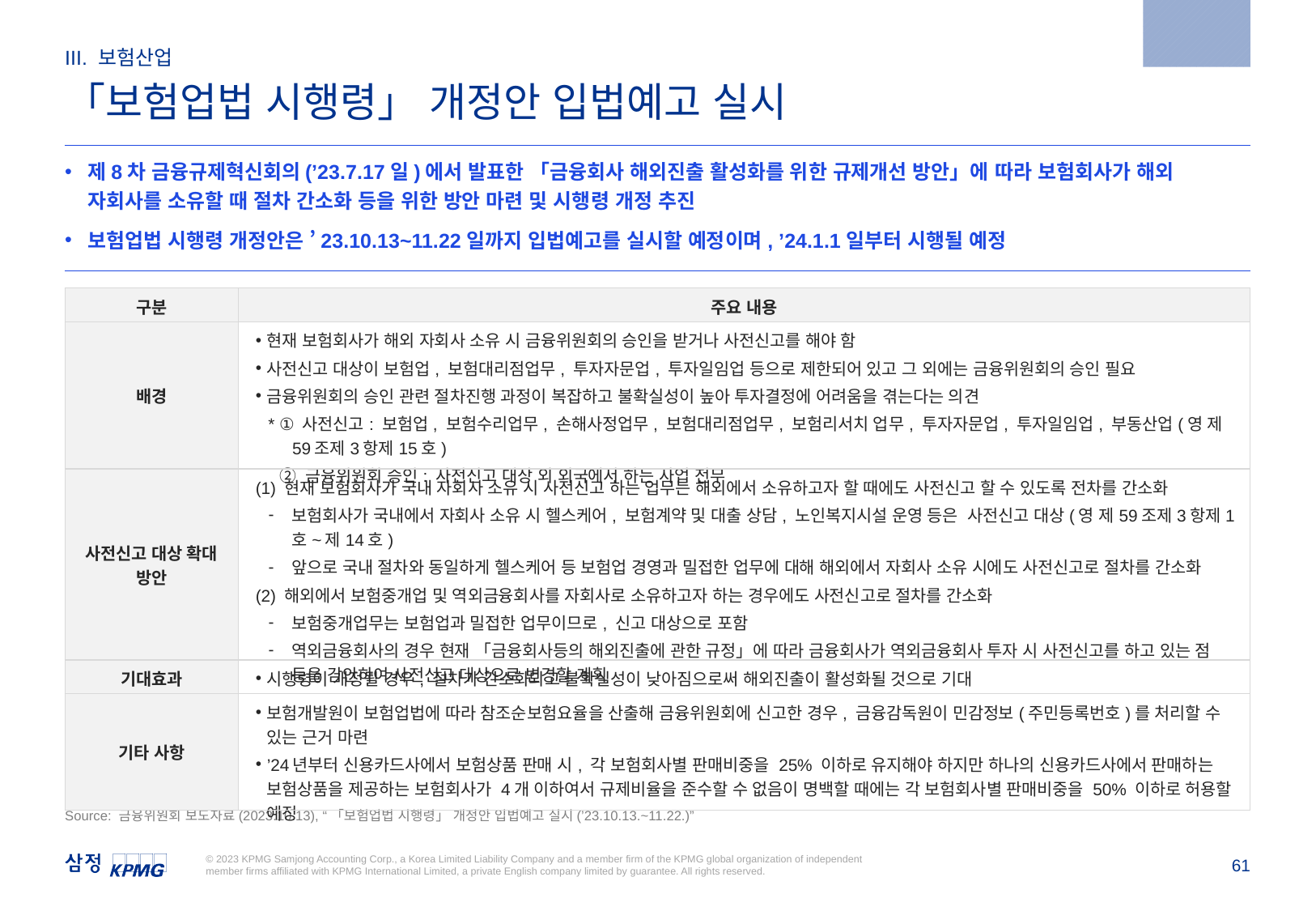

2023.10.13
III. 보험산업
「보험업법 시행령」 개정안 입법예고 실시
제8차 금융규제혁신회의(’23.7.17일)에서 발표한 「금융회사 해외진출 활성화를 위한 규제개선 방안」에 따라 보험회사가 해외 자회사를 소유할 때 절차 간소화 등을 위한 방안 마련 및 시행령 개정 추진
보험업법 시행령 개정안은 ’23.10.13~11.22일까지 입법예고를 실시할 예정이며, ’24.1.1일부터 시행될 예정
| 구분 | 주요 내용 |
| --- | --- |
| 배경 | 현재 보험회사가 해외 자회사 소유 시 금융위원회의 승인을 받거나 사전신고를 해야 함 사전신고 대상이 보험업, 보험대리점업무, 투자자문업, 투자일임업 등으로 제한되어 있고 그 외에는 금융위원회의 승인 필요 금융위원회의 승인 관련 절차진행 과정이 복잡하고 불확실성이 높아 투자결정에 어려움을 겪는다는 의견 \* ① 사전신고: 보험업, 보험수리업무, 손해사정업무, 보험대리점업무, 보험리서치 업무, 투자자문업, 투자일임업, 부동산업(영 제59조제3항제15호) ② 금융위원회 승인: 사전신고 대상 외 외국에서 하는 사업 전무 |
| 사전신고 대상 확대 방안 | (1) 현재 보험회사가 국내 자회사 소유 시 사전신고 하는 업무는 해외에서 소유하고자 할 때에도 사전신고 할 수 있도록 전차를 간소화 보험회사가 국내에서 자회사 소유 시 헬스케어, 보험계약 및 대출 상담, 노인복지시설 운영 등은 사전신고 대상(영 제59조제3항제1호~제14호) 앞으로 국내 절차와 동일하게 헬스케어 등 보험업 경영과 밀접한 업무에 대해 해외에서 자회사 소유 시에도 사전신고로 절차를 간소화 (2) 해외에서 보험중개업 및 역외금융회사를 자회사로 소유하고자 하는 경우에도 사전신고로 절차를 간소화 보험중개업무는 보험업과 밀접한 업무이므로, 신고 대상으로 포함 역외금융회사의 경우 현재 「금융회사등의 해외진출에 관한 규정」에 따라 금융회사가 역외금융회사 투자 시 사전신고를 하고 있는 점 등을 감안하여 사전신고 대상으로 변경할 계획 |
| 기대효과 | 시행령이 개정될 경우, 절차가 간소화되고 불확실성이 낮아짐으로써 해외진출이 활성화될 것으로 기대 |
| 기타 사항 | 보험개발원이 보험업법에 따라 참조순보험요율을 산출해 금융위원회에 신고한 경우, 금융감독원이 민감정보(주민등록번호)를 처리할 수 있는 근거 마련 ’24년부터 신용카드사에서 보험상품 판매 시, 각 보험회사별 판매비중을 25% 이하로 유지해야 하지만 하나의 신용카드사에서 판매하는 보험상품을 제공하는 보험회사가 4개 이하여서 규제비율을 준수할 수 없음이 명백할 때에는 각 보험회사별 판매비중을 50% 이하로 허용할 예정 |
Source: 금융위원회 보도자료(2023.10.13), “「보험업법 시행령」 개정안 입법예고 실시(’23.10.13.~11.22.)”